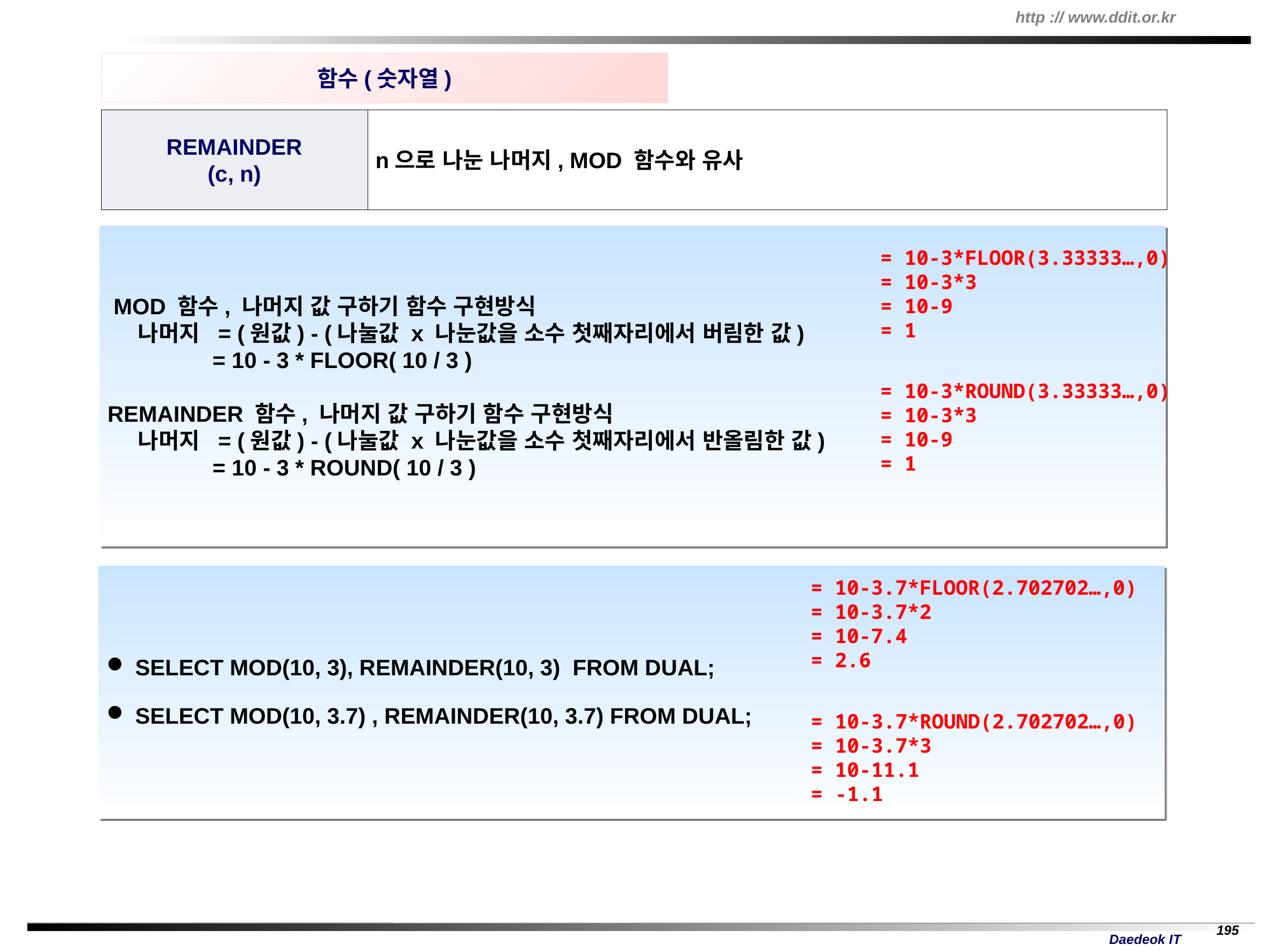

함수(숫자열)
REMAINDER
(c, n)
n으로 나눈 나머지, MOD 함수와 유사
 MOD 함수, 나머지 값 구하기 함수 구현방식
    나머지  = (원값) - (나눌값 x 나눈값을 소수 첫째자리에서 버림한 값)
                 = 10 - 3 * FLOOR( 10 / 3 )

REMAINDER 함수, 나머지 값 구하기 함수 구현방식
    나머지  = (원값) - (나눌값 x 나눈값을 소수 첫째자리에서 반올림한 값)
                 = 10 - 3 * ROUND( 10 / 3 )
= 10-3*FLOOR(3.33333…,0)
= 10-3*3
= 10-9
= 1
= 10-3*ROUND(3.33333…,0)
= 10-3*3
= 10-9
= 1
 SELECT MOD(10, 3), REMAINDER(10, 3)  FROM DUAL;

 SELECT MOD(10, 3.7) , REMAINDER(10, 3.7) FROM DUAL;
= 10-3.7*FLOOR(2.702702…,0)
= 10-3.7*2
= 10-7.4
= 2.6
= 10-3.7*ROUND(2.702702…,0)
= 10-3.7*3
= 10-11.1
= -1.1